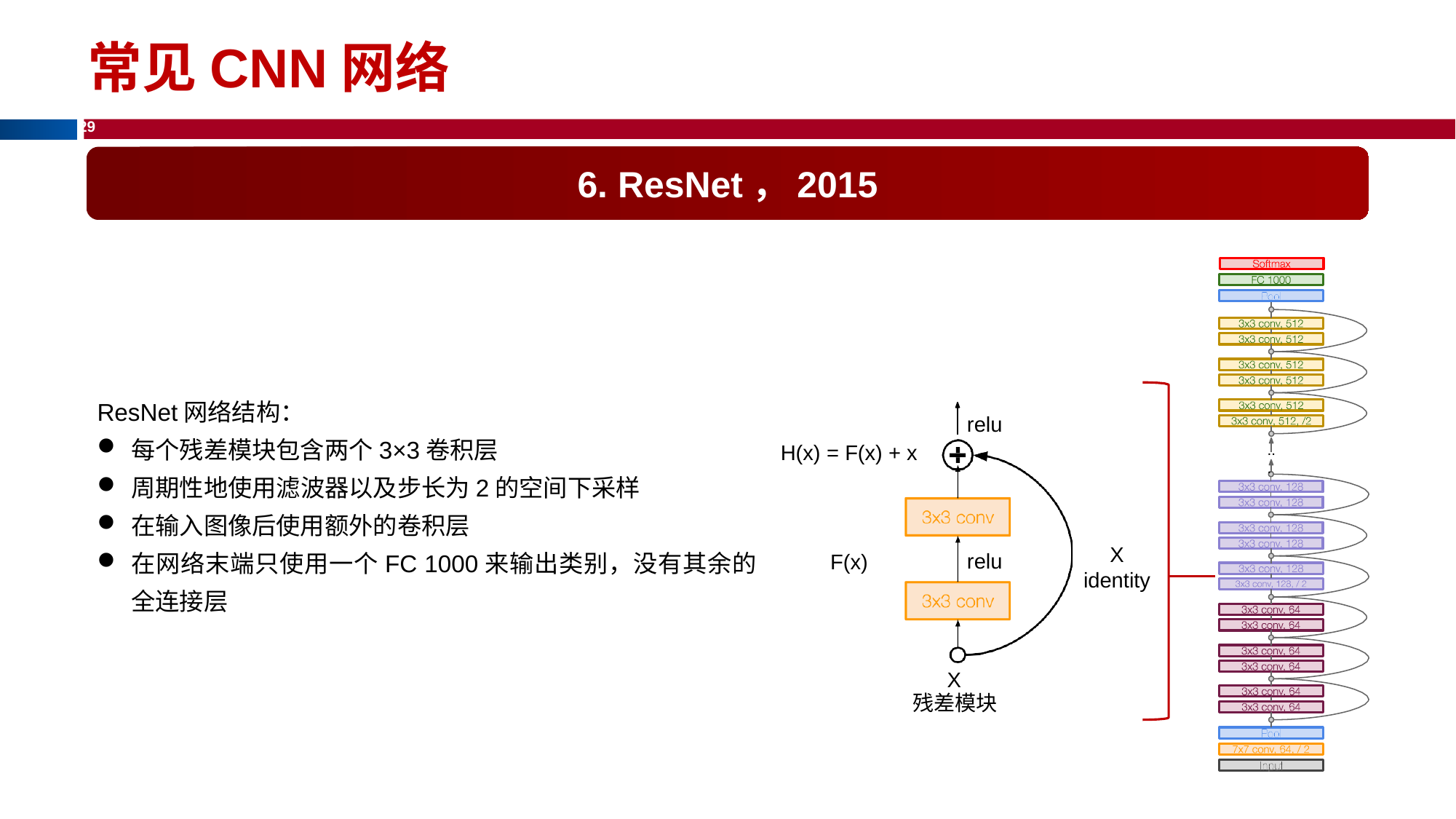

# 常见CNN网络
6. ResNet，2015

ResNet网络结构：
每个残差模块包含两个3×3卷积层
周期性地使用滤波器以及步长为2的空间下采样
在输入图像后使用额外的卷积层
在网络末端只使用一个FC 1000来输出类别，没有其余的全连接层

relu
H(x) = F(x) + x
..
.

X
identity
relu
F(x)
X
残差模块